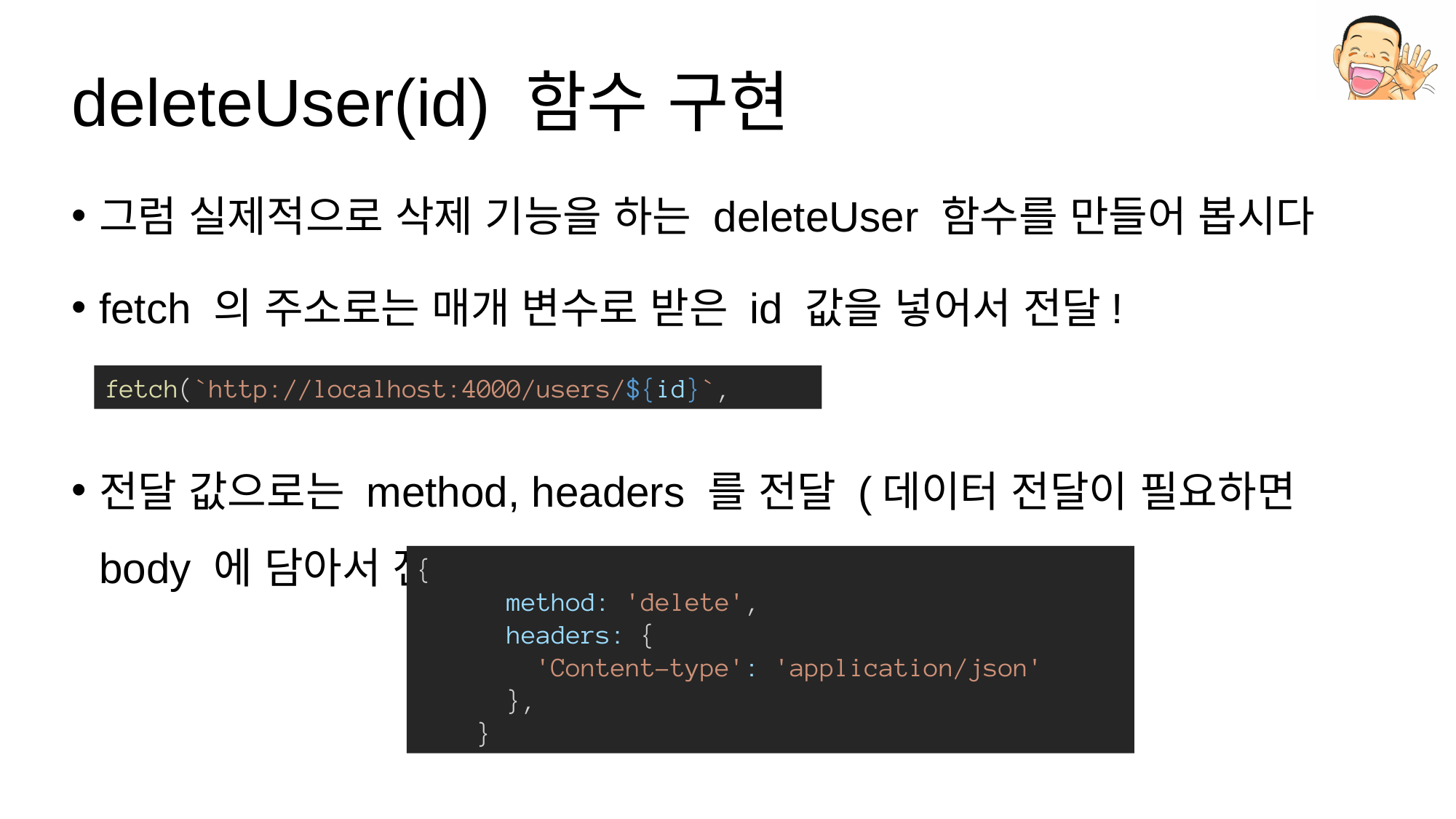

# deleteUser(id) 함수 구현
그럼 실제적으로 삭제 기능을 하는 deleteUser 함수를 만들어 봅시다
fetch 의 주소로는 매개 변수로 받은 id 값을 넣어서 전달!

전달 값으로는 method, headers 를 전달 (데이터 전달이 필요하면 body 에 담아서 전달)
fetch(`http://localhost:4000/users/${id}`,
{
      method: 'delete',
      headers: {
        'Content-type': 'application/json'
      },
    }